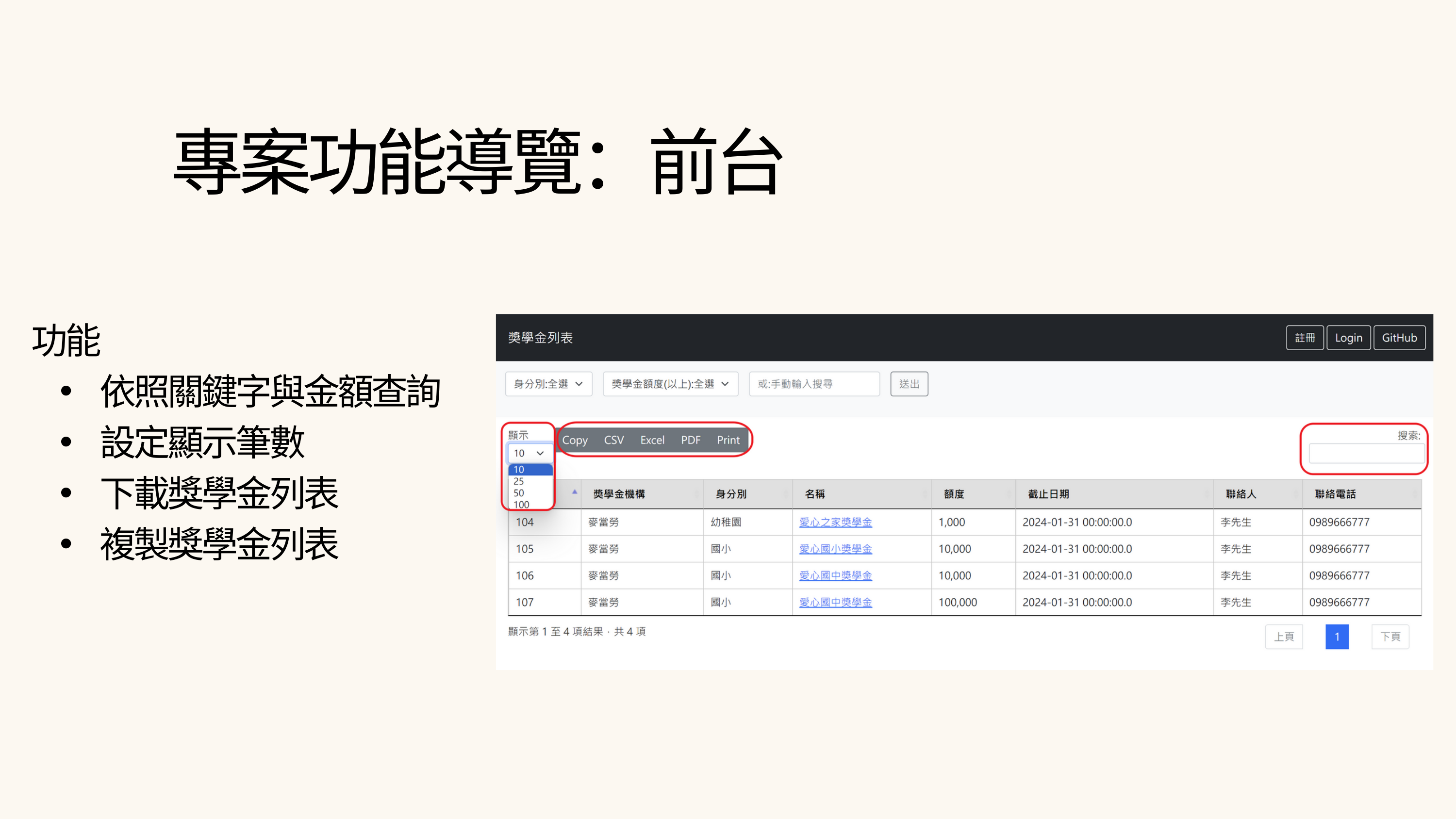

專案功能導覽：前台
功能
  依照關鍵字與金額查詢
  設定顯示筆數
  下載獎學金列表
  複製獎學金列表